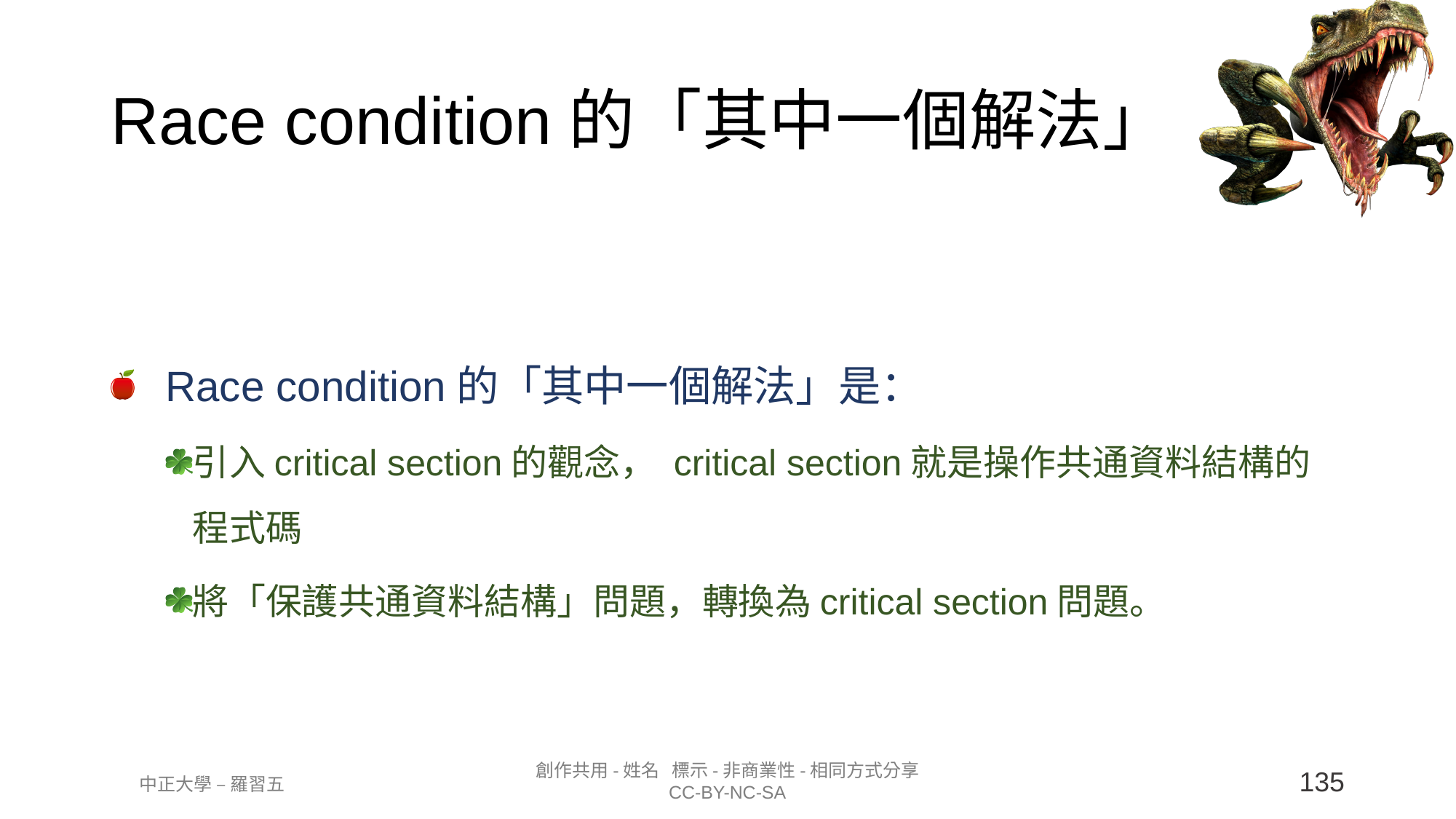

# Race condition的「其中一個解法」
Race condition的「其中一個解法」是：
引入critical section的觀念， critical section就是操作共通資料結構的程式碼
將「保護共通資料結構」問題，轉換為critical section問題。